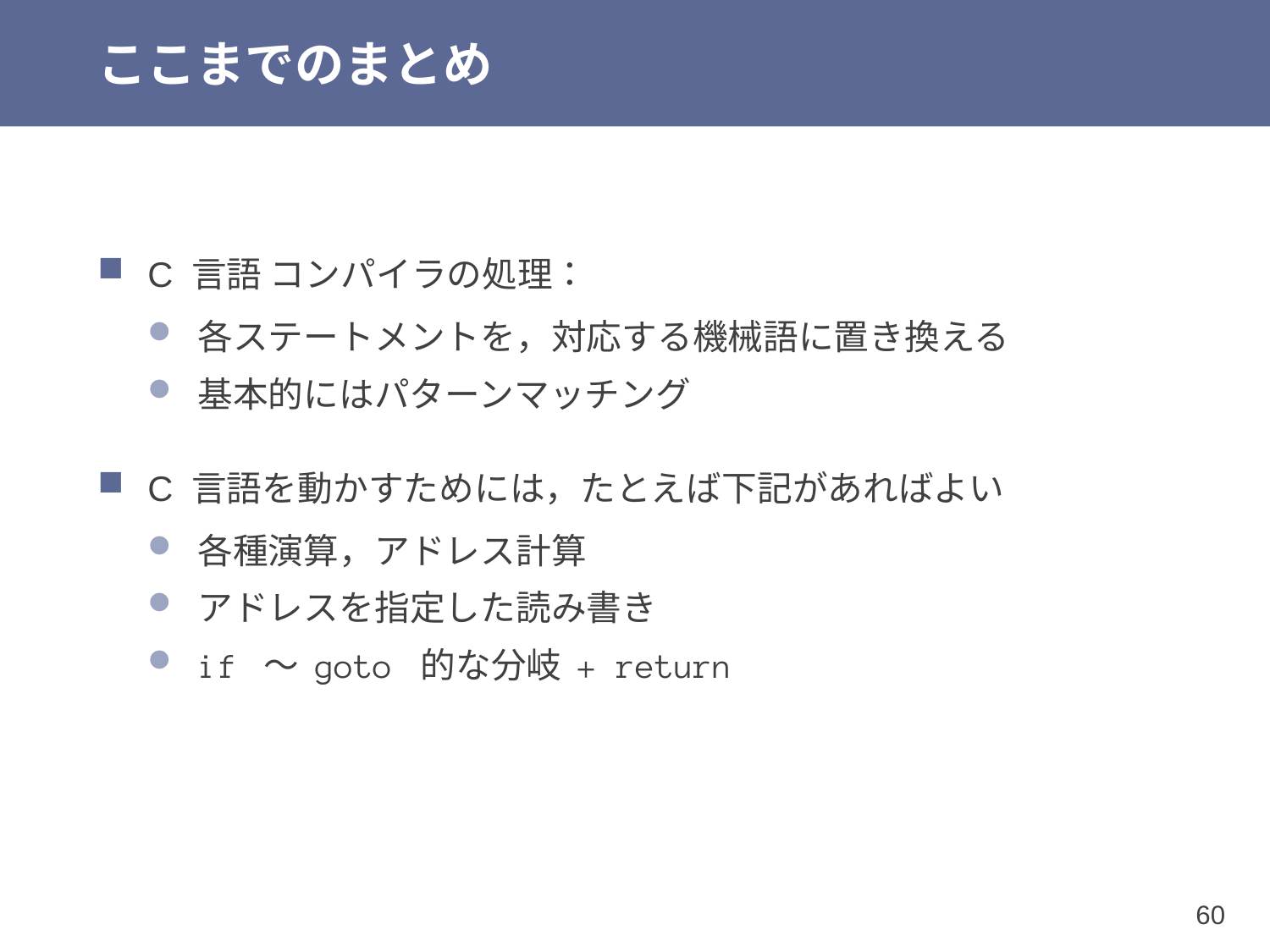

# ここまでのまとめ
C 言語 コンパイラの処理：
各ステートメントを，対応する機械語に置き換える
基本的にはパターンマッチング
C 言語を動かすためには，たとえば下記があればよい
各種演算，アドレス計算
アドレスを指定した読み書き
if ～ goto 的な分岐 + return